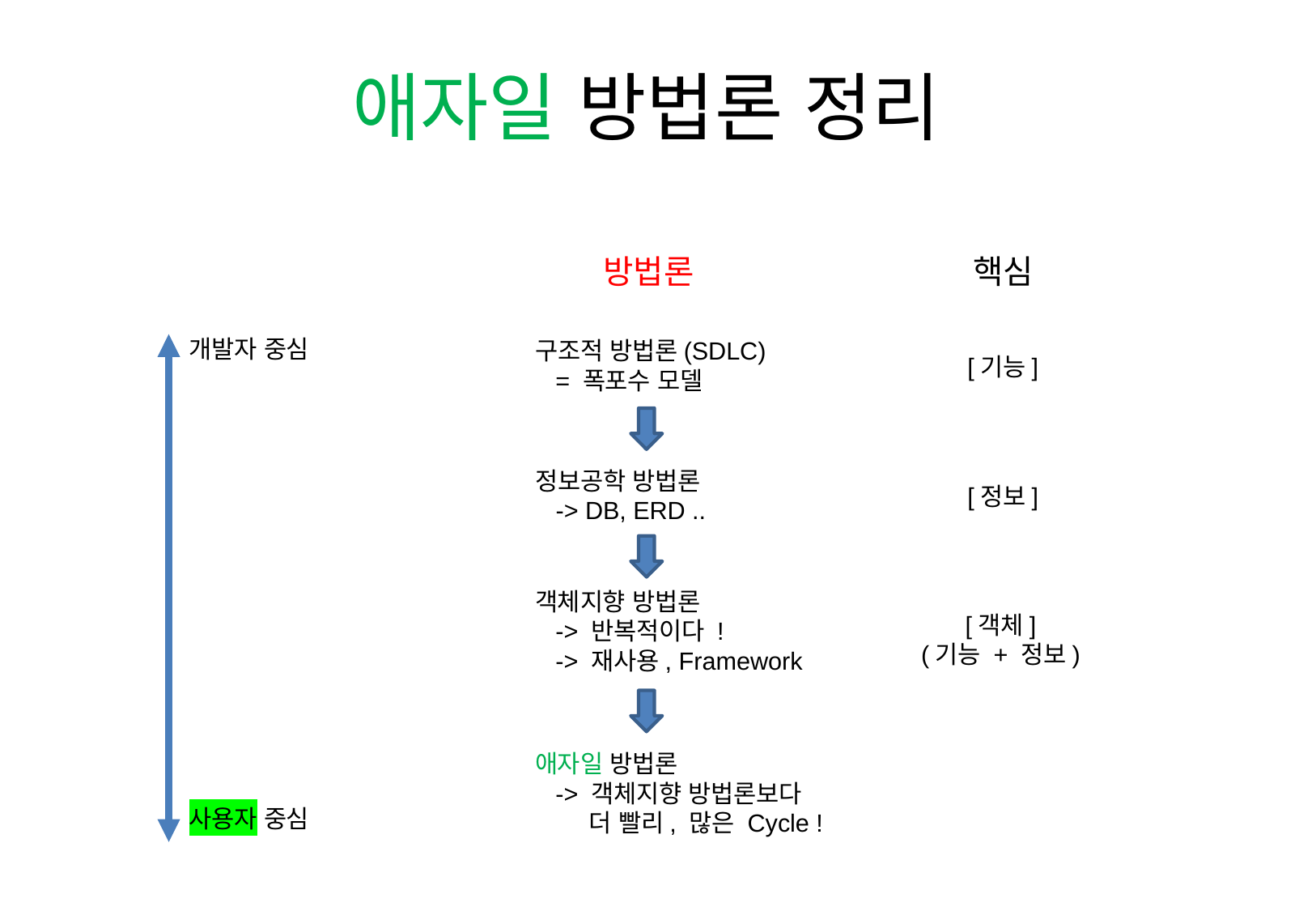

# 애자일 방법론 정리
방법론
핵심
개발자 중심
구조적 방법론(SDLC)
   = 폭포수 모델
[기능]

정보공학 방법론
   -> DB, ERD ..
[정보]

객체지향 방법론
   -> 반복적이다 !
   -> 재사용, Framework
[객체]
(기능 + 정보)

애자일 방법론
   -> 객체지향 방법론보다
       더 빨리, 많은 Cycle !
사용자 중심